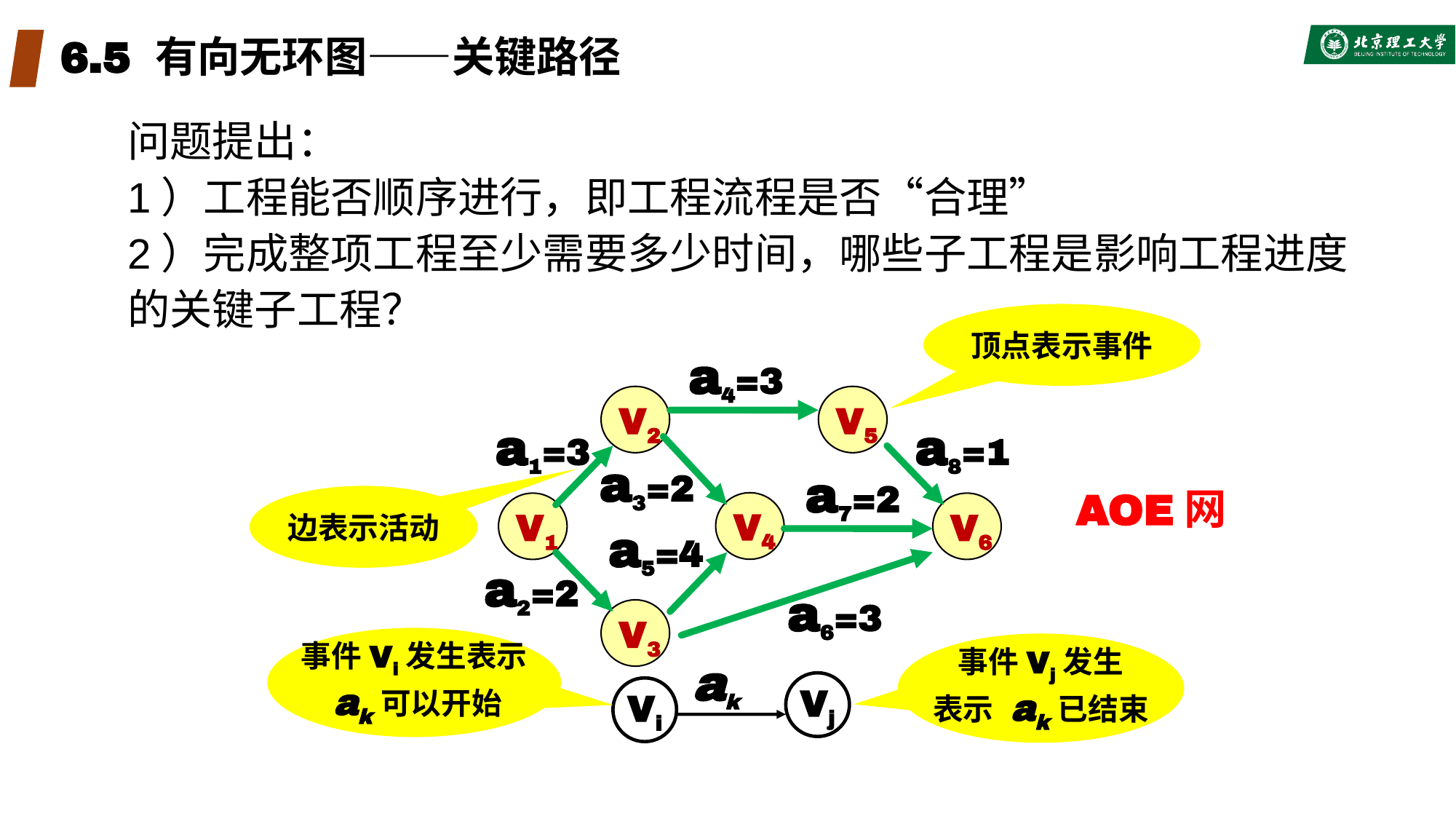

# 6.5 有向无环图——关键路径
问题提出：
1）工程能否顺序进行，即工程流程是否“合理”
2）完成整项工程至少需要多少时间，哪些子工程是影响工程进度的关键子工程？
顶点表示事件
a4=3

V2

V5

a1=3
a8=1

a3=2
a7=2

V4

V1

V6
a5=4

a2=2
a6=3

V3
AOE网
边表示活动
事件Vi发生表示
 ak可以开始
事件Vj发生
表示 ak已结束
ak
Vj
Vi